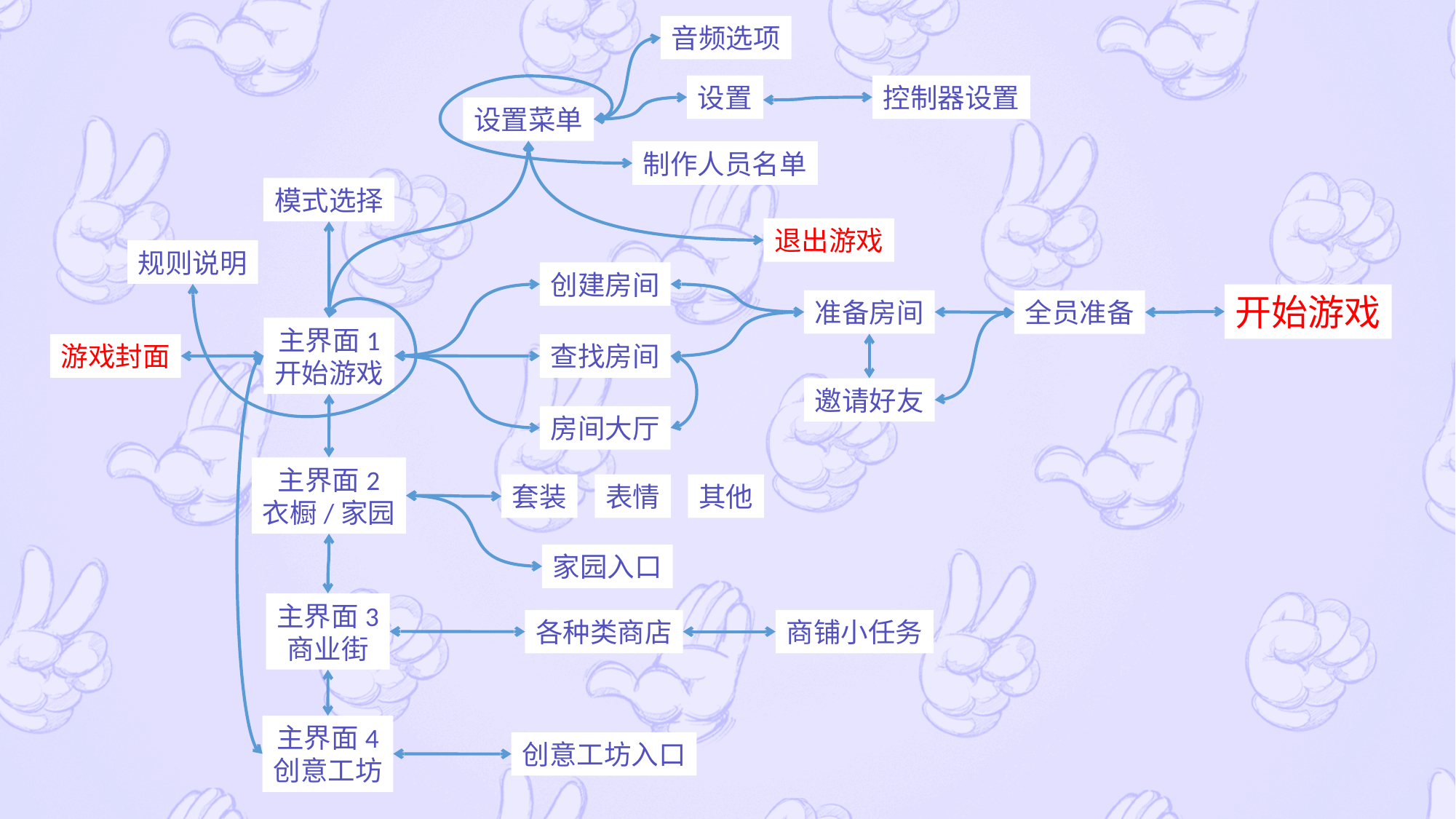

音频选项
设置
控制器设置
设置菜单
制作人员名单
模式选择
退出游戏
规则说明
创建房间
开始游戏
准备房间
全员准备
主界面1
开始游戏
游戏封面
查找房间
邀请好友
房间大厅
主界面2
衣橱/家园
套装
表情
其他
家园入口
主界面3
商业街
各种类商店
商铺小任务
主界面4
创意工坊
创意工坊入口